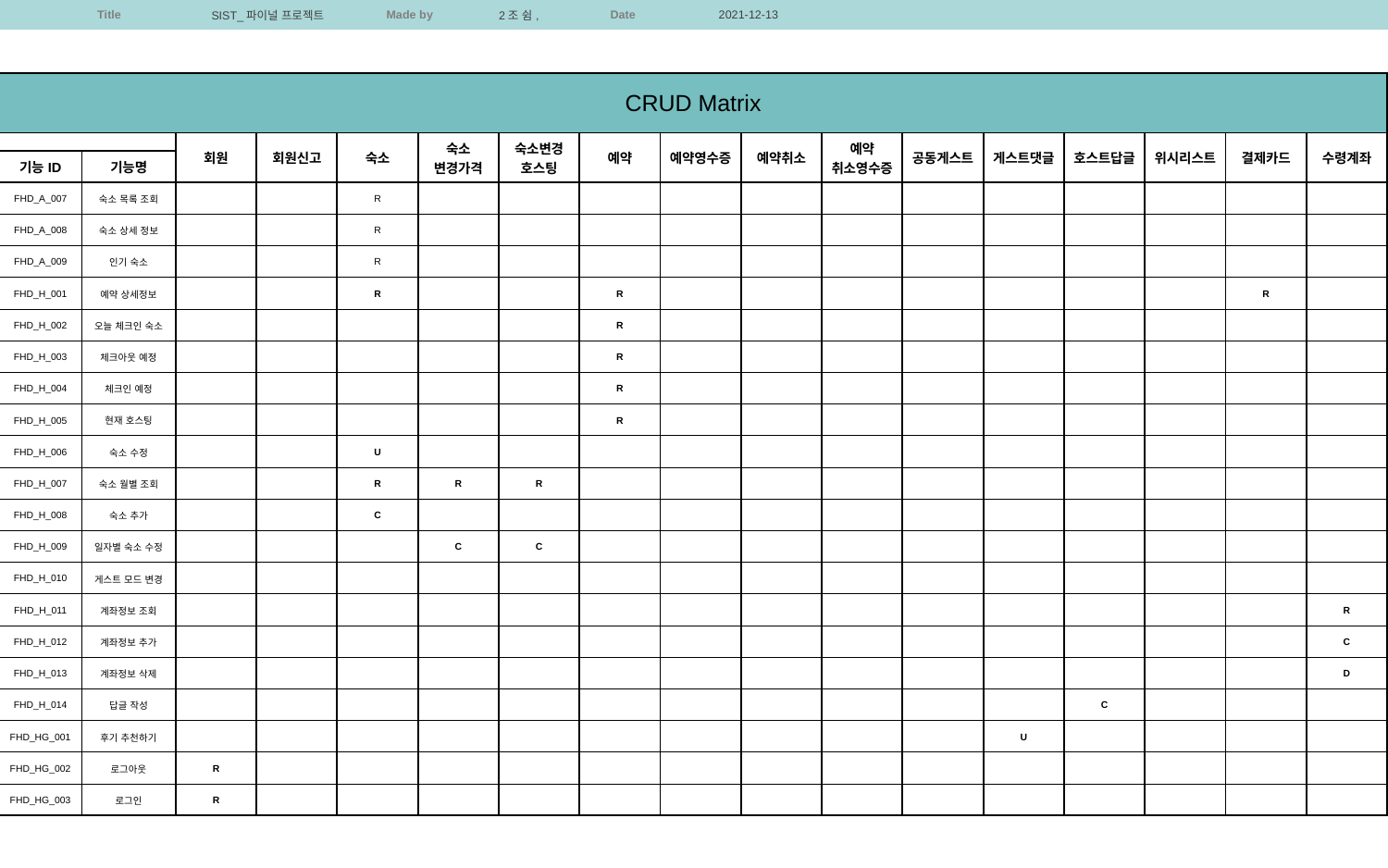

| CRUD Matrix |  |  |  |  |  |  |  |  |  |  |  |  |  |  |  |  |
| --- | --- | --- | --- | --- | --- | --- | --- | --- | --- | --- | --- | --- | --- | --- | --- | --- |
|  |  | 회원 | 회원신고 | 숙소 | 숙소 변경가격 | 숙소변경 호스팅 | 예약 | 예약영수증 | 예약취소 | 예약 취소영수증 | 공동게스트 | 게스트댓글 | 호스트답글 | 위시리스트 | 결제카드 | 수령계좌 |
| 기능ID | 기능명 |  |  |  |  |  |  |  |  |  |  |  |  |  |  |  |
| FHD\_A\_007 | 숙소 목록 조회 |  |  | R |  |  |  |  |  |  |  |  |  |  |  |  |
| FHD\_A\_008 | 숙소 상세 정보 |  |  | R |  |  |  |  |  |  |  |  |  |  |  |  |
| FHD\_A\_009 | 인기 숙소 |  |  | R |  |  |  |  |  |  |  |  |  |  |  |  |
| FHD\_H\_001 | 예약 상세정보 |  |  | R |  |  | R |  |  |  |  |  |  |  | R |  |
| FHD\_H\_002 | 오늘 체크인 숙소 |  |  |  |  |  | R |  |  |  |  |  |  |  |  |  |
| FHD\_H\_003 | 체크아웃 예정 |  |  |  |  |  | R |  |  |  |  |  |  |  |  |  |
| FHD\_H\_004 | 체크인 예정 |  |  |  |  |  | R |  |  |  |  |  |  |  |  |  |
| FHD\_H\_005 | 현재 호스팅 |  |  |  |  |  | R |  |  |  |  |  |  |  |  |  |
| FHD\_H\_006 | 숙소 수정 |  |  | U |  |  |  |  |  |  |  |  |  |  |  |  |
| FHD\_H\_007 | 숙소 월별 조회 |  |  | R | R | R |  |  |  |  |  |  |  |  |  |  |
| FHD\_H\_008 | 숙소 추가 |  |  | C |  |  |  |  |  |  |  |  |  |  |  |  |
| FHD\_H\_009 | 일자별 숙소 수정 |  |  |  | C | C |  |  |  |  |  |  |  |  |  |  |
| FHD\_H\_010 | 게스트 모드 변경 |  |  |  |  |  |  |  |  |  |  |  |  |  |  |  |
| FHD\_H\_011 | 계좌정보 조회 |  |  |  |  |  |  |  |  |  |  |  |  |  |  | R |
| FHD\_H\_012 | 계좌정보 추가 |  |  |  |  |  |  |  |  |  |  |  |  |  |  | C |
| FHD\_H\_013 | 계좌정보 삭제 |  |  |  |  |  |  |  |  |  |  |  |  |  |  | D |
| FHD\_H\_014 | 답글 작성 |  |  |  |  |  |  |  |  |  |  |  | C |  |  |  |
| FHD\_HG\_001 | 후기 추천하기 |  |  |  |  |  |  |  |  |  |  | U |  |  |  |  |
| FHD\_HG\_002 | 로그아웃 | R |  |  |  |  |  |  |  |  |  |  |  |  |  |  |
| FHD\_HG\_003 | 로그인 | R |  |  |  |  |  |  |  |  |  |  |  |  |  |  |